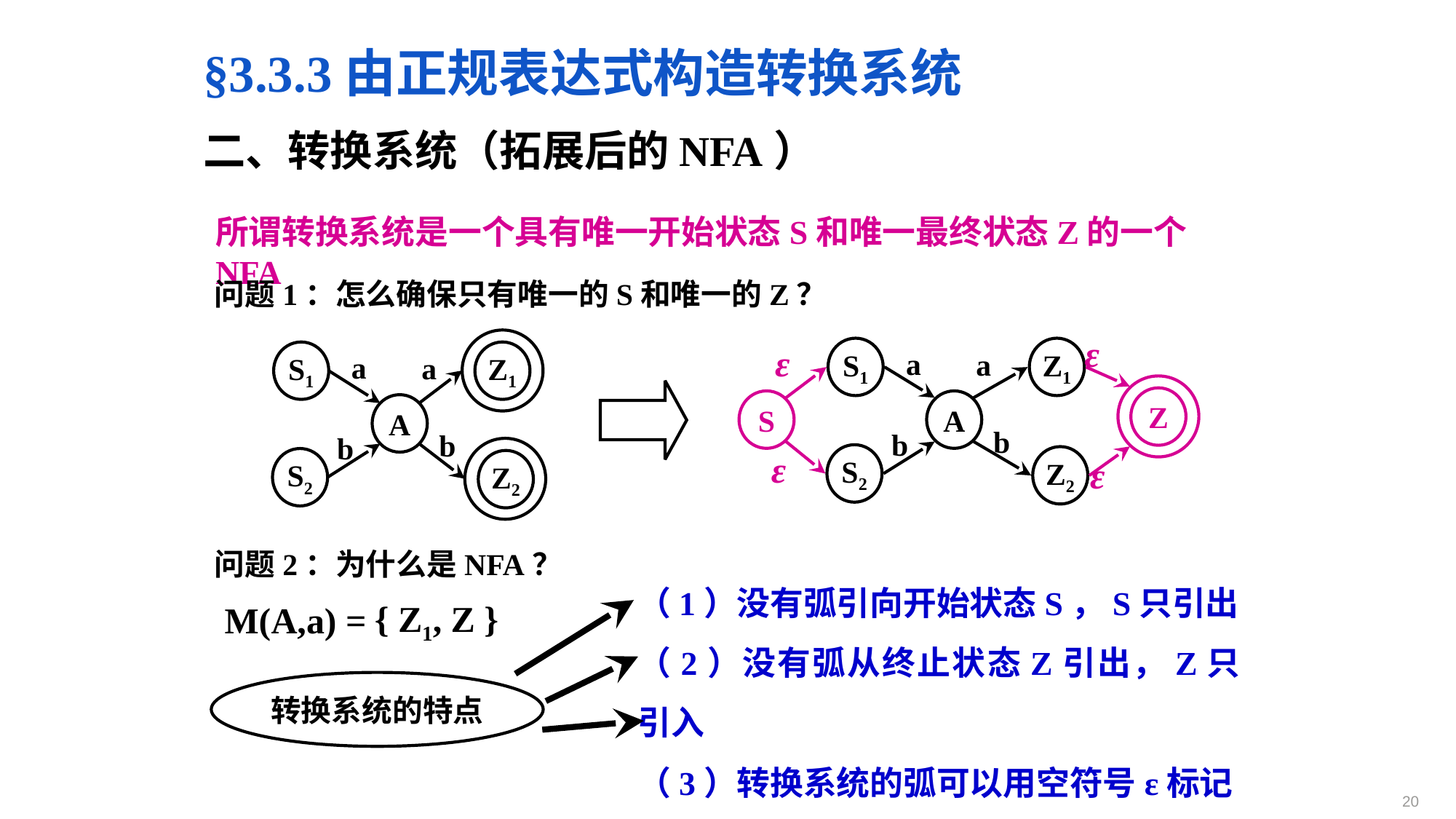

§3.3.3由正规表达式构造转换系统
二、转换系统（拓展后的NFA）
所谓转换系统是一个具有唯一开始状态S和唯一最终状态Z的一个NFA
问题1：怎么确保只有唯一的S和唯一的Z？
ε
ε
S1
Z1
a
a

Z
S
A
b
b
ε
S2
Z2
ε

S1
Z1
a
a
A
b
b

S2
Z2
问题2：为什么是NFA？
（1）没有弧引向开始状态S，S只引出
（2）没有弧从终止状态Z引出，Z只引入
（3）转换系统的弧可以用空符号ε标记
{ Z1, Z }
M(A,a) =

转换系统的特点

20